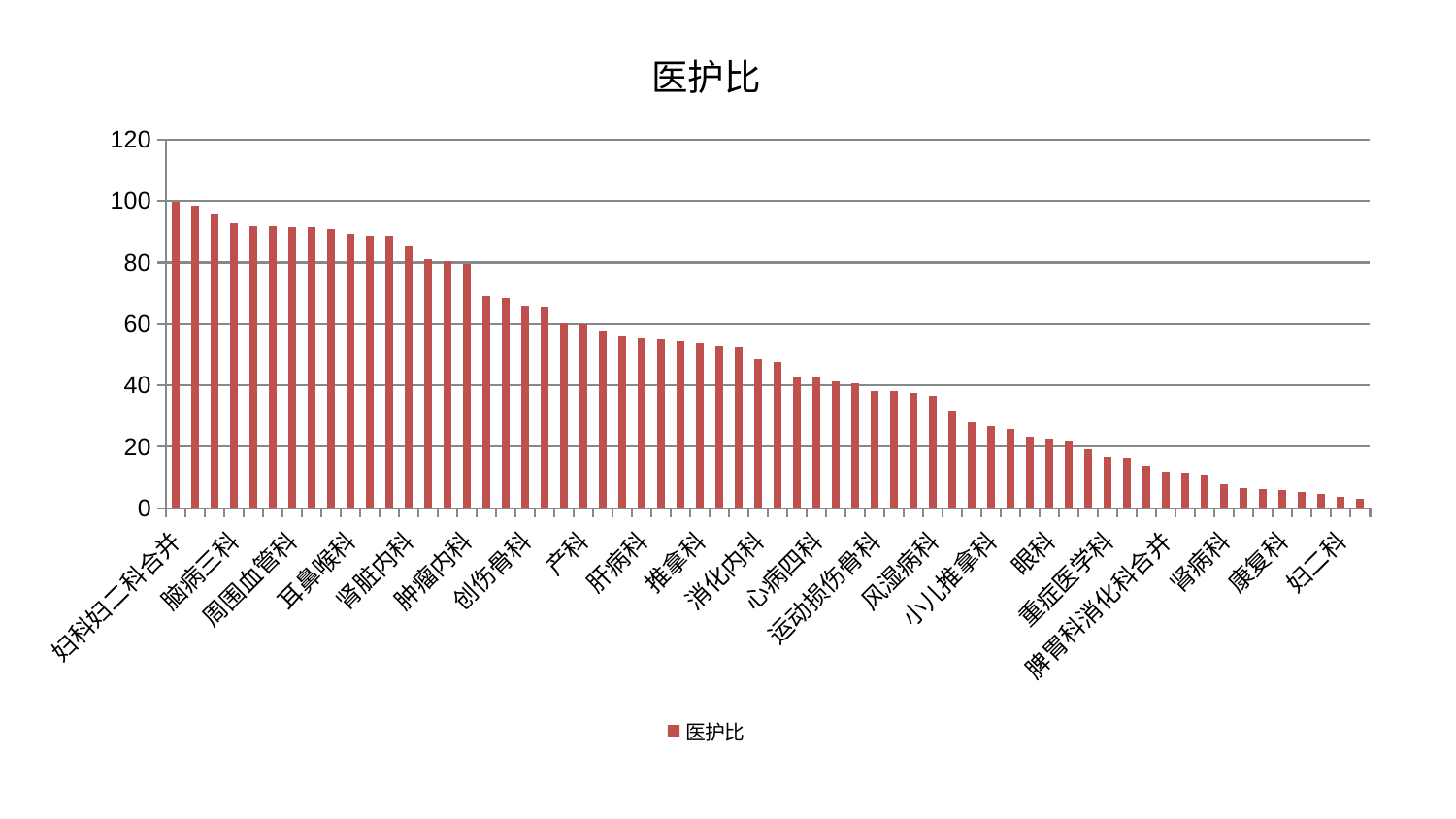

### Chart: 医护比

| Category | 医护比 |
|---|---|
| 妇科妇二科合并 | 99.6827393643842 |
| 骨科 | 98.4022759556473 |
| 东区重症医学科 | 95.75056455711658 |
| 脑病三科 | 92.78593335900955 |
| 神经内科 | 91.99658211726806 |
| 肛肠科 | 91.75126918688154 |
| 周围血管科 | 91.62023632262975 |
| 针灸科 | 91.42143200844144 |
| 呼吸内科 | 90.87060796217601 |
| 耳鼻喉科 | 89.42535598971722 |
| 心病一科 | 88.79187690736075 |
| 胸外科 | 88.65343772343321 |
| 肾脏内科 | 85.66524110273713 |
| 心血管内科 | 81.01363076991343 |
| 皮肤科 | 80.55190123373205 |
| 肿瘤内科 | 79.41599753676813 |
| 妇科 | 68.97548819148116 |
| 东区肾病科 | 68.3864205678127 |
| 创伤骨科 | 66.00139103743486 |
| 中医经典科 | 65.75371721798416 |
| 男科 | 60.13354012826886 |
| 产科 | 60.092227008608766 |
| 医院 | 57.69097982335241 |
| 口腔科 | 56.323139316800194 |
| 肝病科 | 55.652126147775526 |
| 泌尿外科 | 55.08356228817974 |
| 西区重症医学科 | 54.55396000265511 |
| 推拿科 | 53.853058851956504 |
| 血液科 | 52.729684736894036 |
| 脑病一科 | 52.31806422728378 |
| 消化内科 | 48.52607358006256 |
| 小儿骨科 | 47.68933057945202 |
| 脾胃病科 | 43.00125194630971 |
| 心病四科 | 42.79892566561585 |
| 显微骨科 | 41.18109548305373 |
| 关节骨科 | 40.841665130513974 |
| 运动损伤骨科 | 38.19450356379419 |
| 心病二科 | 38.08337455781845 |
| 身心医学科 | 37.60843025149996 |
| 风湿病科 | 36.48413238655663 |
| 微创骨科 | 31.615788611380722 |
| 儿科 | 28.110264651676896 |
| 小儿推拿科 | 26.928729802175933 |
| 中医外治中心 | 25.949118421906014 |
| 神经外科 | 23.287789283286276 |
| 眼科 | 22.603015175481666 |
| 治未病中心 | 21.96631661962143 |
| 普通外科 | 19.150646740697795 |
| 重症医学科 | 16.563816028561828 |
| 老年医学科 | 16.265697035313444 |
| 肝胆外科 | 13.678877846598358 |
| 脾胃科消化科合并 | 11.80448061492536 |
| 脑病二科 | 11.550260781827525 |
| 心病三科 | 10.701900635463435 |
| 肾病科 | 7.957613101432326 |
| 美容皮肤科 | 6.5817979155504025 |
| 综合内科 | 6.231809116342757 |
| 康复科 | 6.029538984257843 |
| 乳腺甲状腺外科 | 5.193372698967291 |
| 内分泌科 | 4.579919233831675 |
| 妇二科 | 3.659113296544203 |
| 脊柱骨科 | 3.089227154777263 |
86